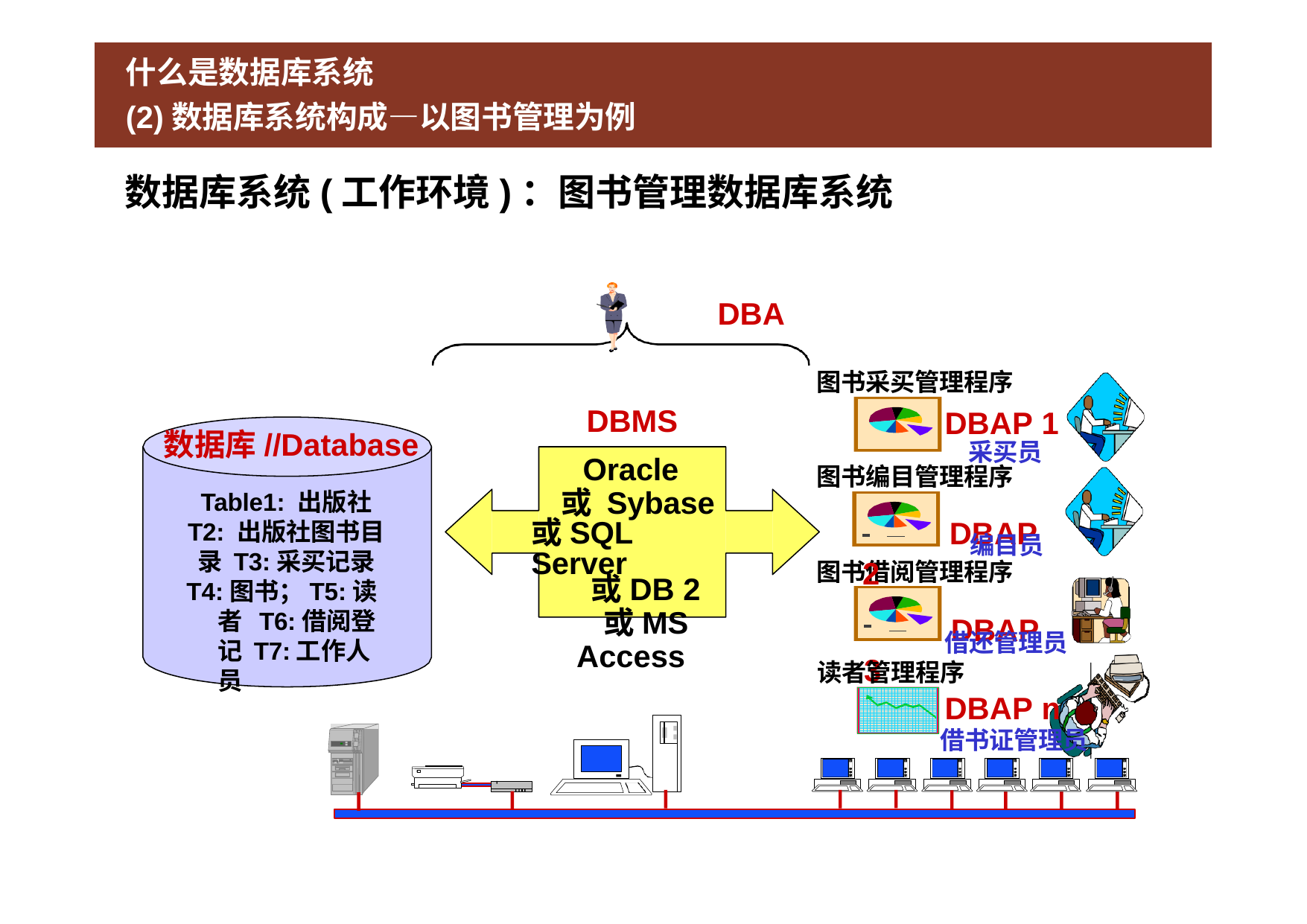

# 什么是数据库系统
(2)数据库系统构成—以图书管理为例
数据库系统(工作环境)：图书管理数据库系统

DBA

图书采买管理程序

DBMS
Oracle
或 Sybase  或SQL Server
或DB 2
或MS Access

DBAP 1

数据库//Database
Table1: 出版社 T2: 出版社图书目录 T3:采买记录
T4:图书；T5:读者  T6:借阅登记 T7:工作人员

采买员

图书编目管理程序

 	  DBAP 2

编目员

图书借阅管理程序

 	  DBAP 3

借还管理员

读者管理程序
DBAP n
借书证管理员